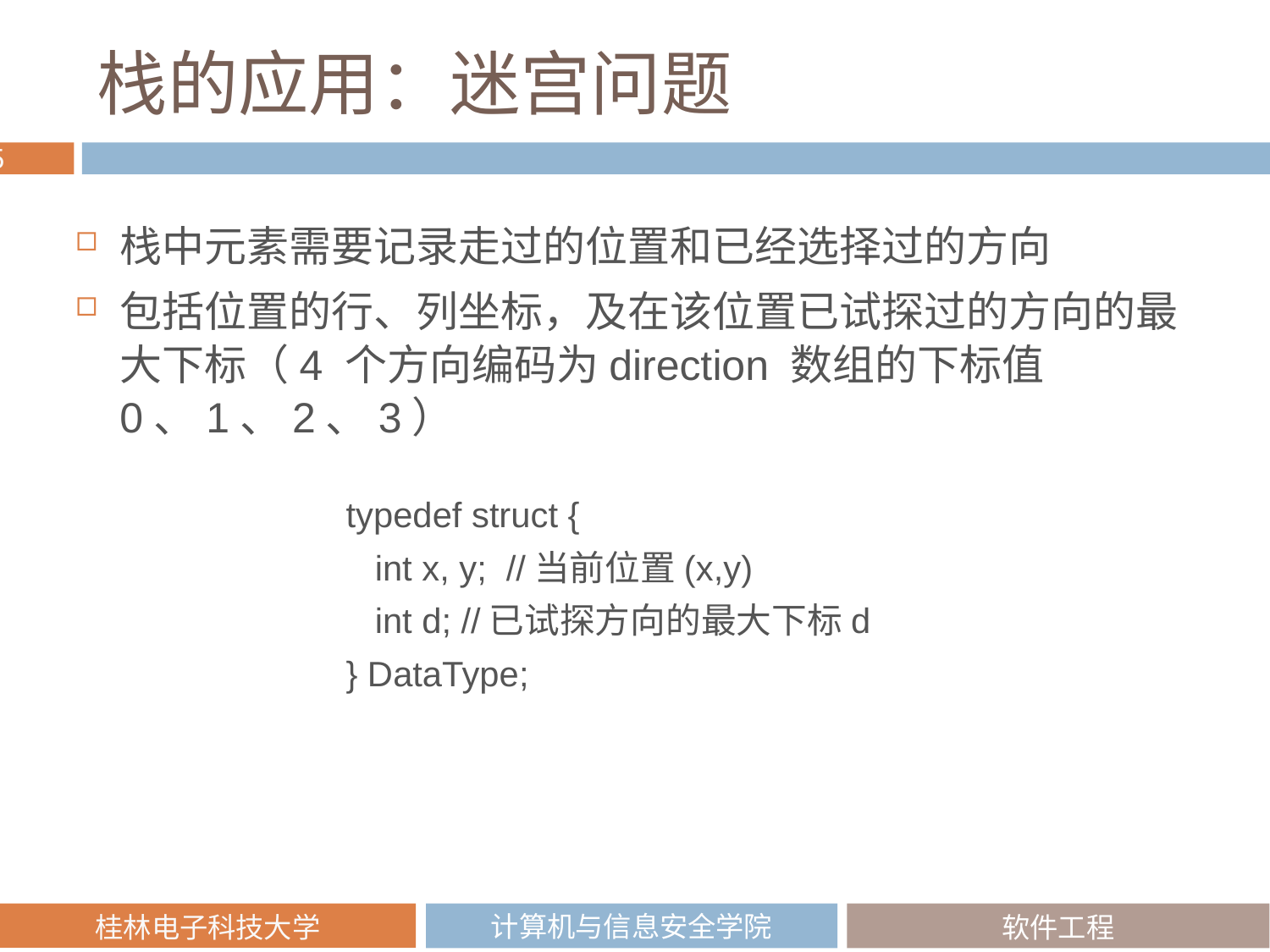

# 栈的应用：迷宫问题
栈中元素需要记录走过的位置和已经选择过的方向
包括位置的行、列坐标，及在该位置已试探过的方向的最大下标（4 个方向编码为direction 数组的下标值0、1、2、3）
typedef struct {
   int x, y;  //当前位置(x,y)
   int d; //已试探方向的最大下标d
} DataType;